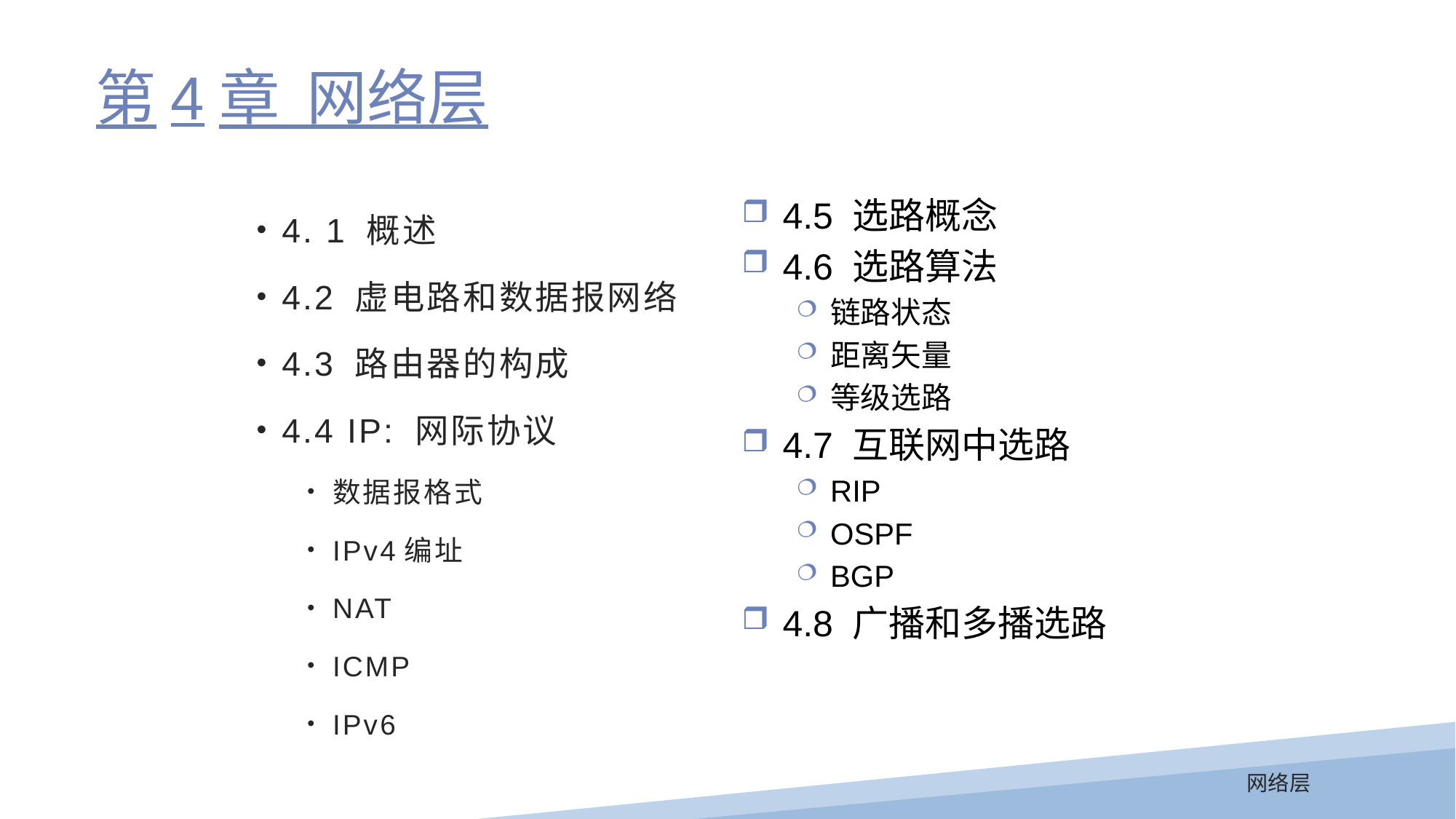

第4章  网络层
4.5 选路概念
4.6 选路算法
链路状态
距离矢量
等级选路
4.7 互联网中选路
RIP
OSPF
BGP
4.8 广播和多播选路
4. 1 概述
4.2 虚电路和数据报网络
4.3 路由器的构成
4.4 IP: 网际协议
数据报格式
IPv4编址
NAT
ICMP
IPv6

网络层
13